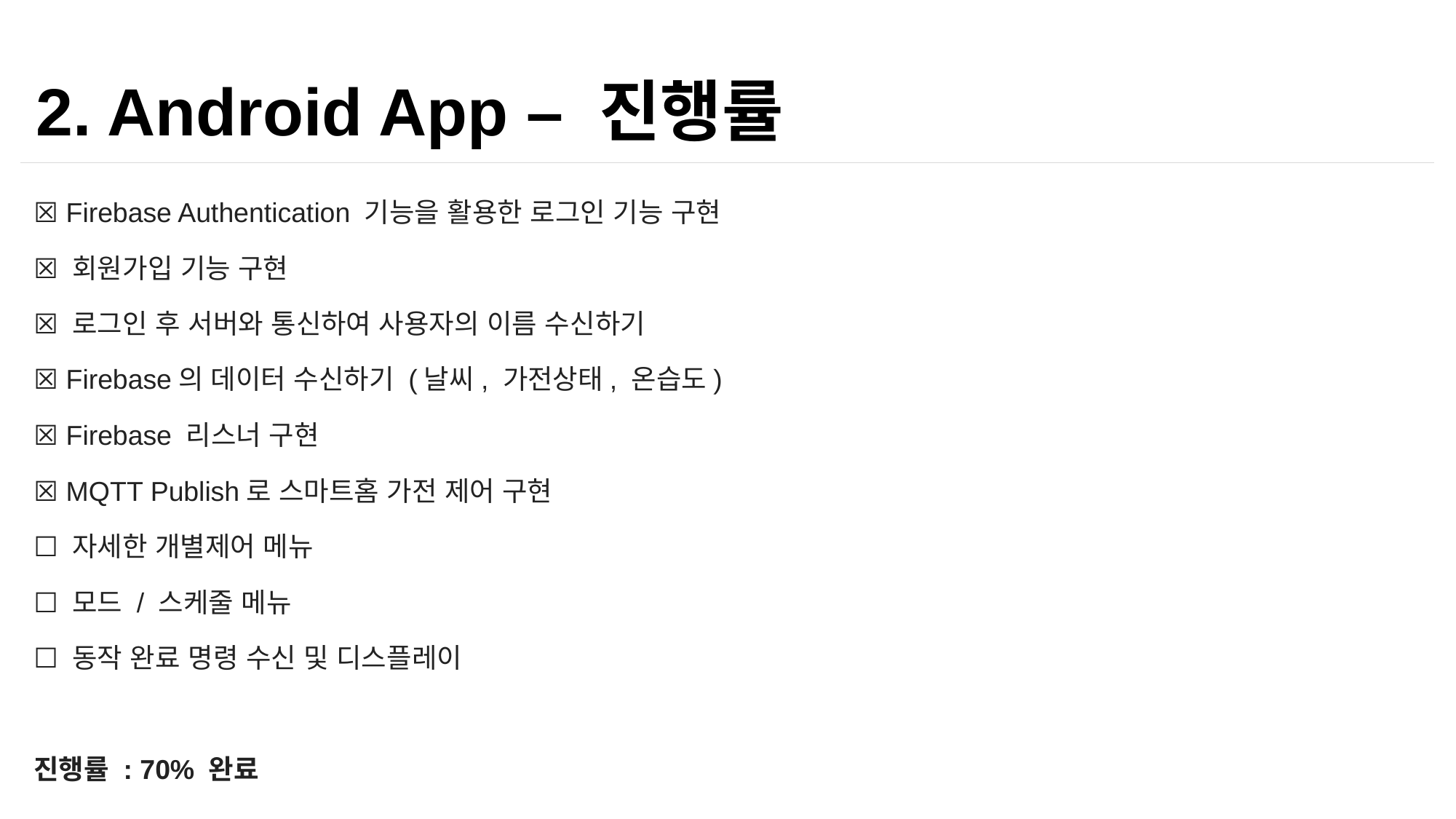

2. Android App – 진행률
☒ Firebase Authentication 기능을 활용한 로그인 기능 구현
☒ 회원가입 기능 구현
☒ 로그인 후 서버와 통신하여 사용자의 이름 수신하기
☒ Firebase의 데이터 수신하기 (날씨, 가전상태, 온습도)
☒ Firebase 리스너 구현
☒ MQTT Publish로 스마트홈 가전 제어 구현
☐ 자세한 개별제어 메뉴
☐ 모드 / 스케줄 메뉴
☐ 동작 완료 명령 수신 및 디스플레이

진행률 : 70% 완료